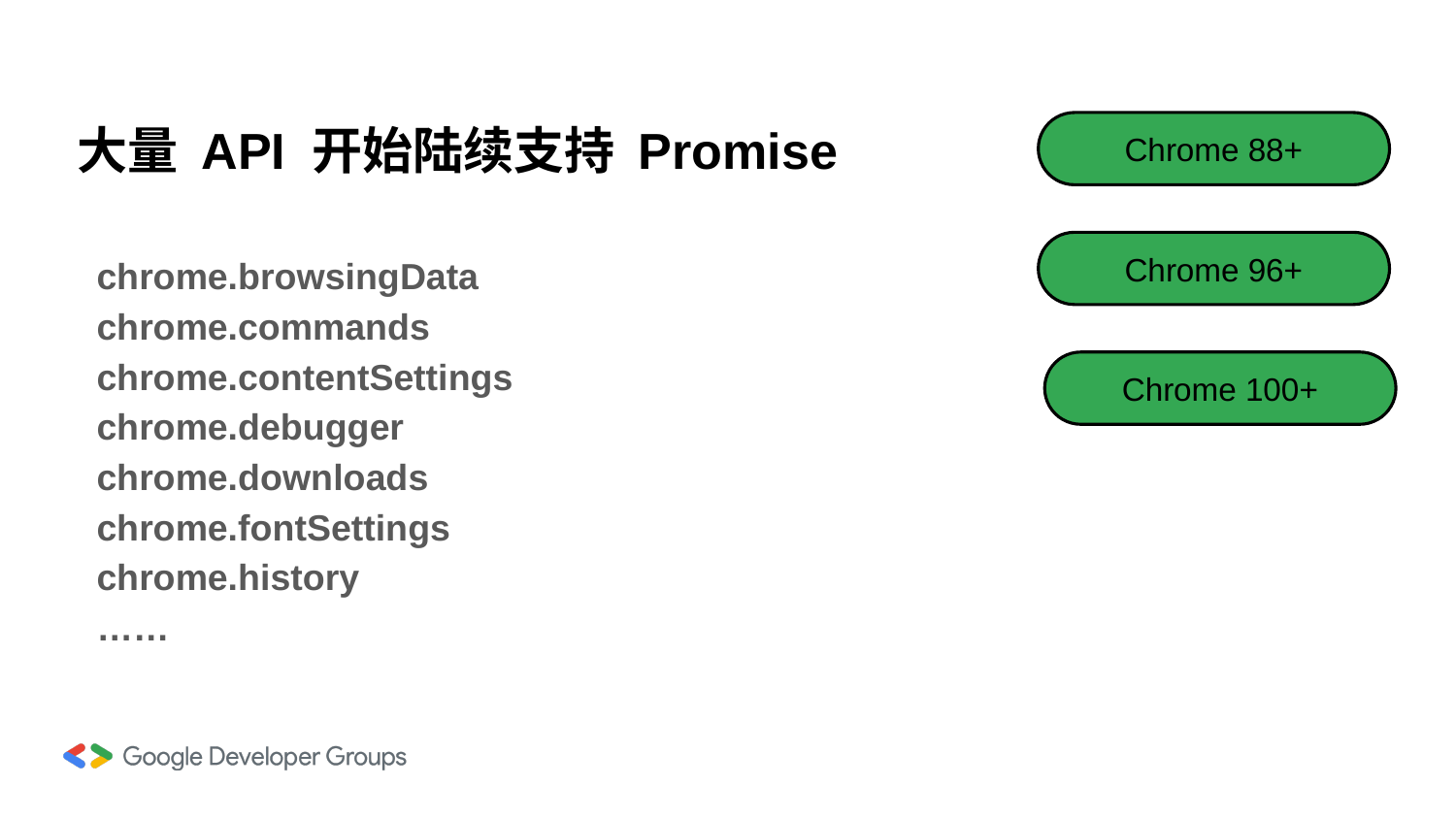

# 大量 API 开始陆续支持 Promise
Chrome 88+
chrome.browsingData
chrome.commands
chrome.contentSettings
chrome.debugger
chrome.downloads
chrome.fontSettings
chrome.history
……
Chrome 96+
Chrome 100+